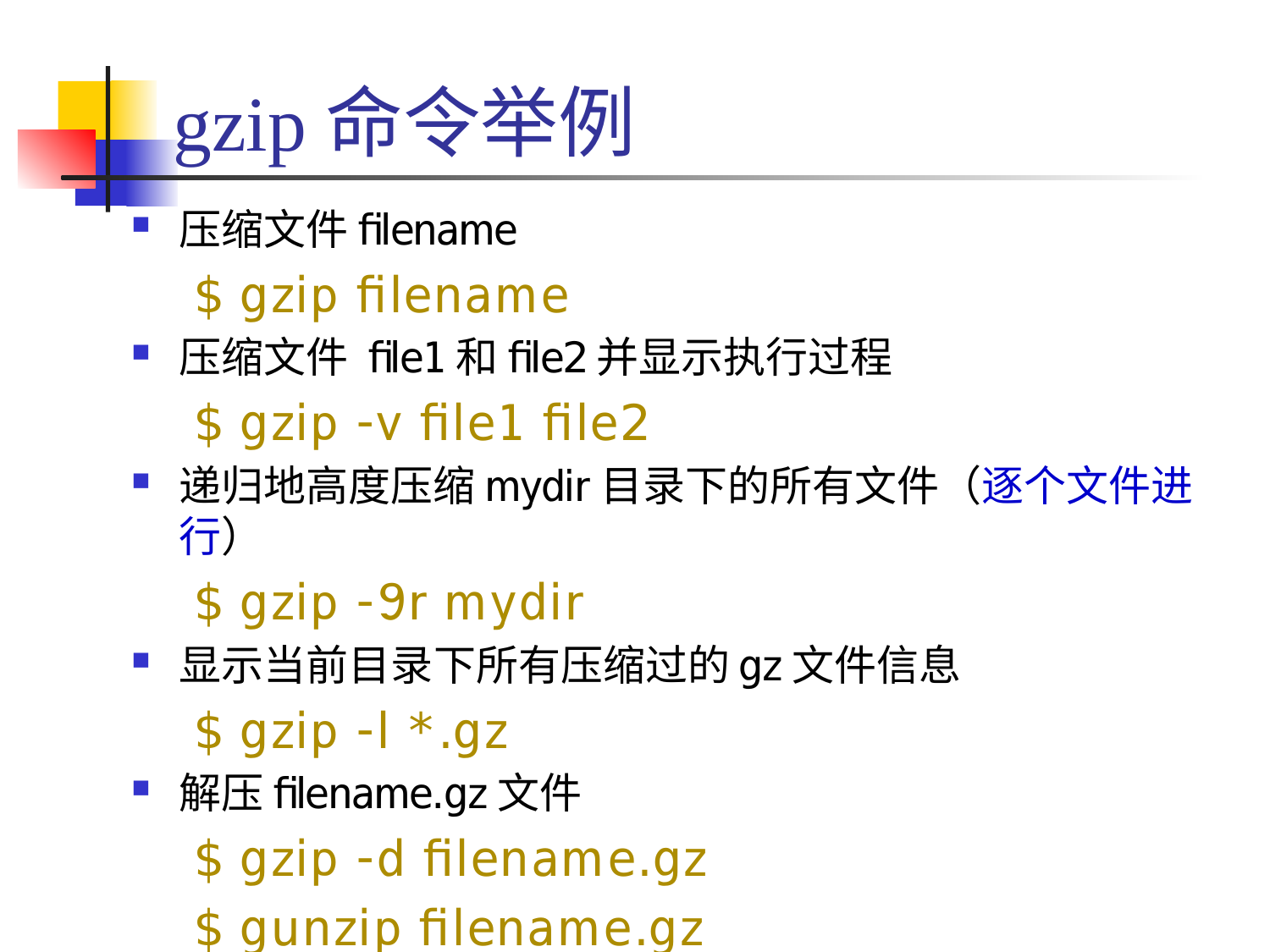

# gzip命令举例
压缩文件filename
$ gzip filename
压缩文件 file1和file2并显示执行过程
$ gzip -v file1 file2
递归地高度压缩mydir目录下的所有文件（逐个文件进行）
$ gzip -9r mydir
显示当前目录下所有压缩过的gz文件信息
$ gzip -l *.gz
解压filename.gz文件
$ gzip -d filename.gz
$ gunzip filename.gz